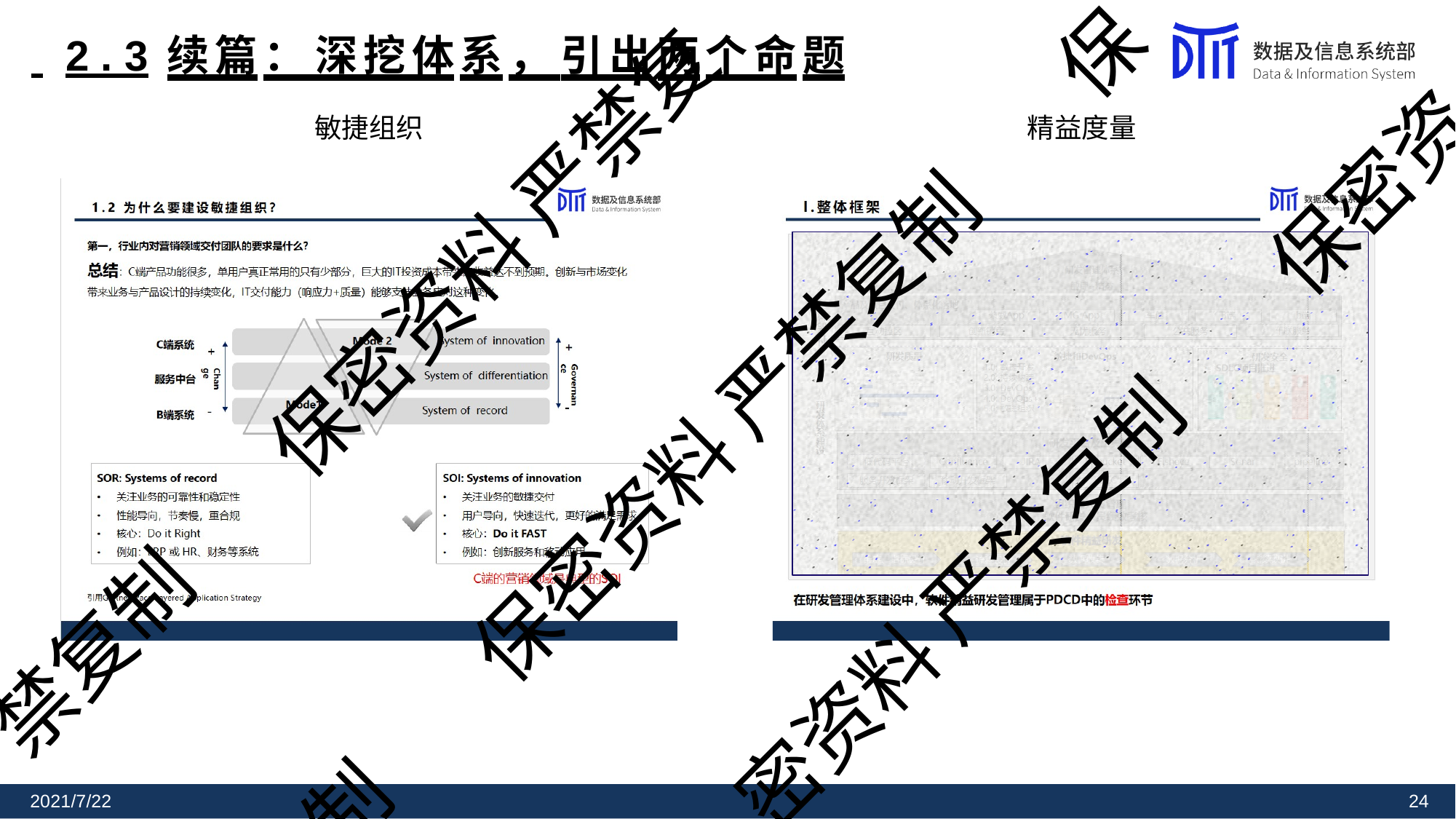

保
# 2 . 3	续篇： 深挖体系， 引出两个命题
敏捷组织	精益度量
保密资

保密资料 严禁复

保密资料 严禁复制
密资料 严禁复制
禁复制
制
24
2021/7/22